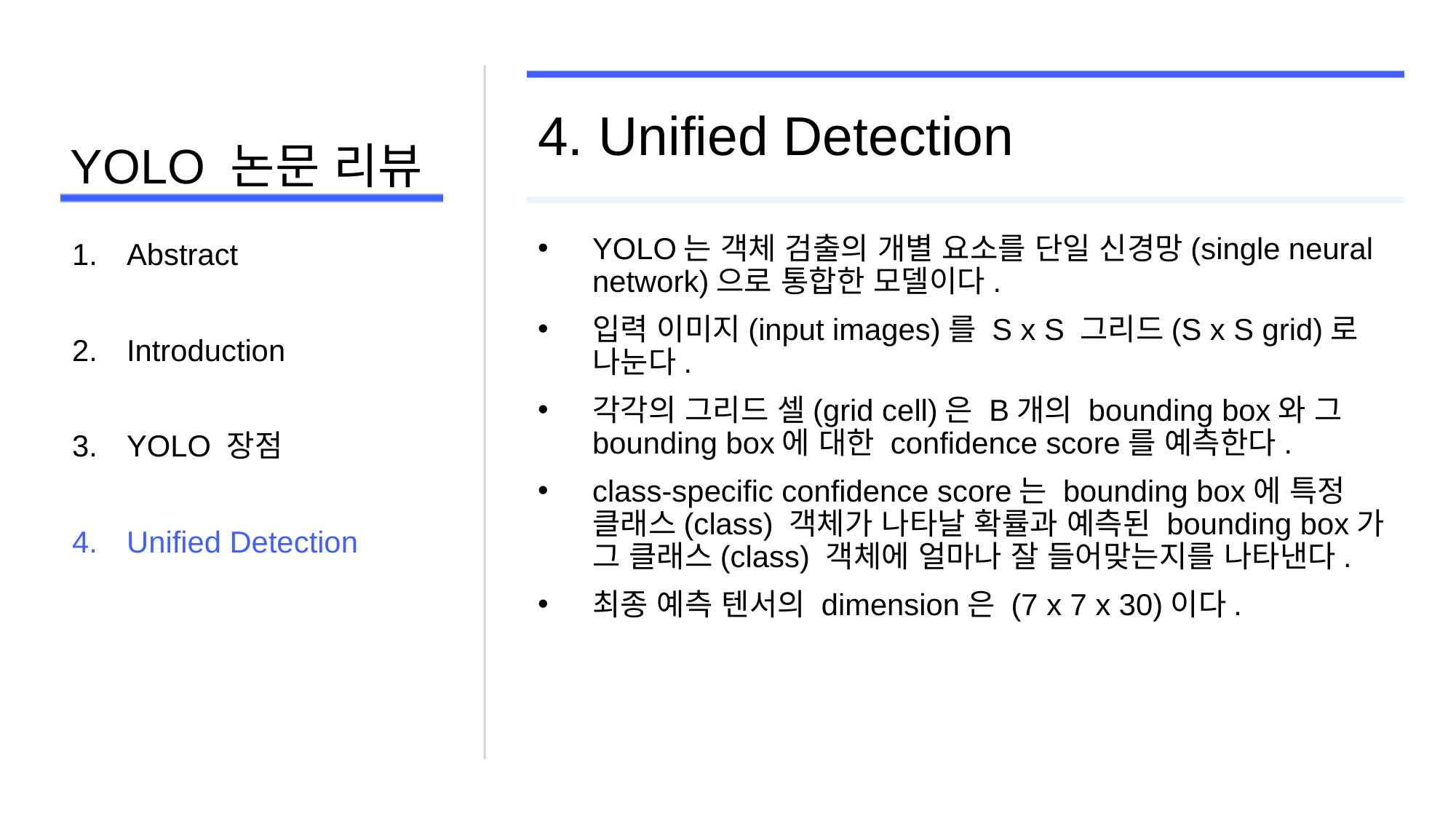

# YOLO 논문 리뷰
4. Unified Detection
YOLO는 객체 검출의 개별 요소를 단일 신경망(single neural network)으로 통합한 모델이다.
입력 이미지(input images)를 S x S 그리드(S x S grid)로 나눈다.
각각의 그리드 셀(grid cell)은 B개의 bounding box와 그 bounding box에 대한 confidence score를 예측한다.
class-specific confidence score는 bounding box에 특정 클래스(class) 객체가 나타날 확률과 예측된 bounding box가 그 클래스(class) 객체에 얼마나 잘 들어맞는지를 나타낸다.
최종 예측 텐서의 dimension은 (7 x 7 x 30)이다.
Abstract

Introduction

YOLO 장점

Unified Detection